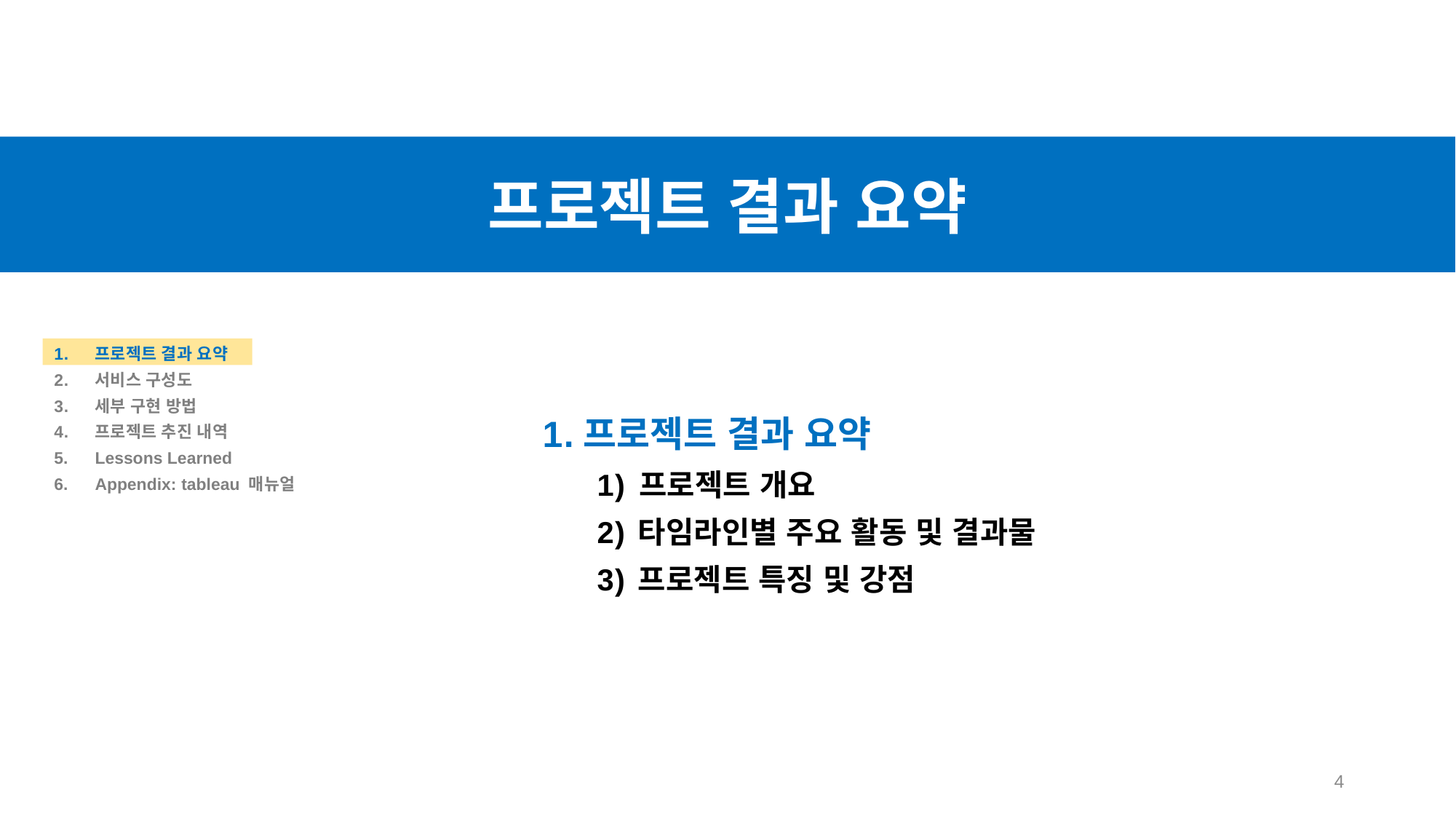

프로젝트 결과 요약
프로젝트 결과 요약
서비스 구성도
세부 구현 방법
프로젝트 추진 내역
Lessons Learned
Appendix: tableau 매뉴얼

프로젝트 결과 요약
프로젝트 개요
타임라인별 주요 활동 및 결과물
프로젝트 특징 및 강점
4